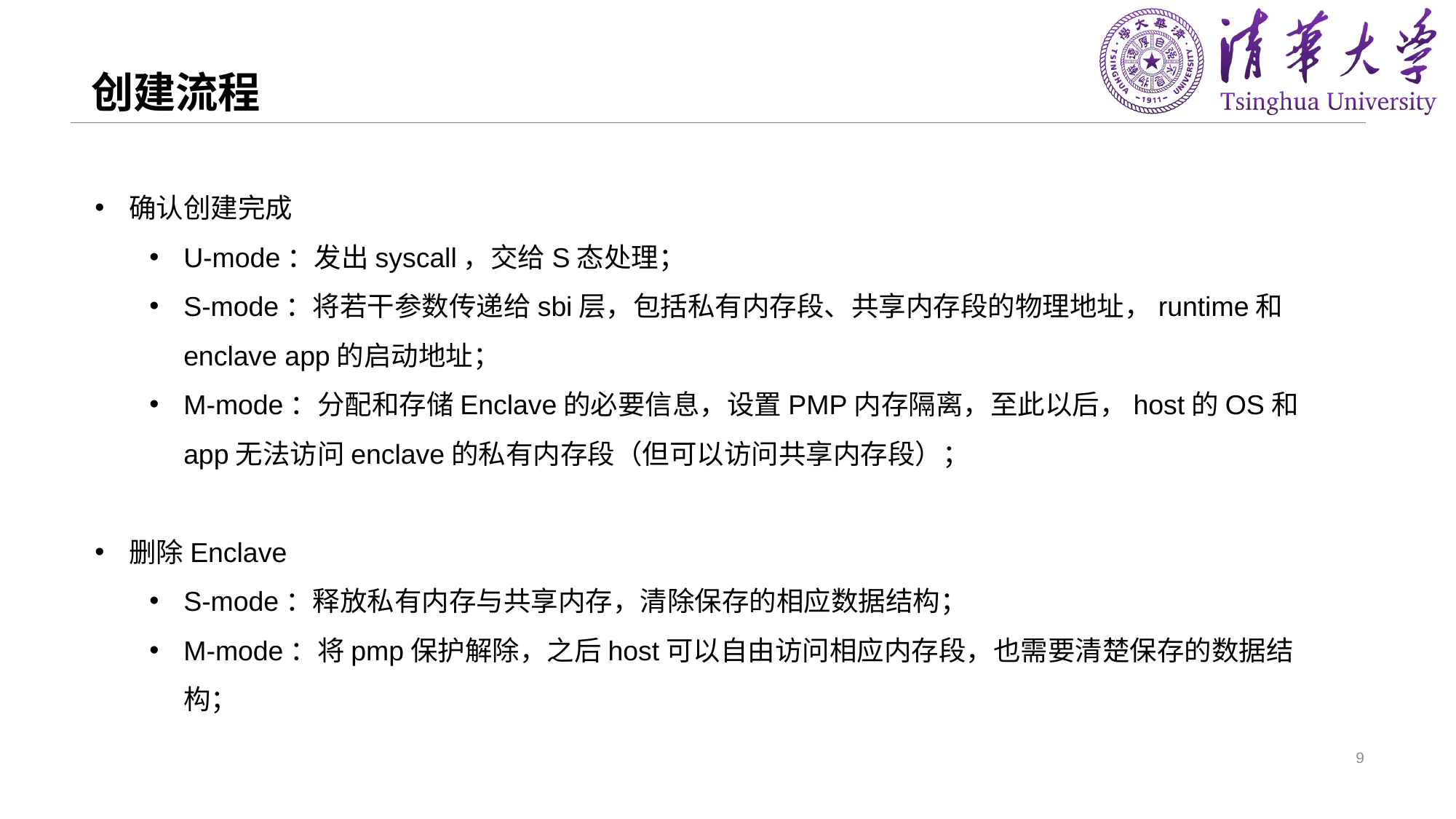

# 创建流程
确认创建完成
U-mode：发出syscall，交给S态处理；
S-mode：将若干参数传递给sbi层，包括私有内存段、共享内存段的物理地址，runtime和enclave app的启动地址；
M-mode：分配和存储Enclave的必要信息，设置PMP内存隔离，至此以后，host的OS和app无法访问enclave的私有内存段（但可以访问共享内存段）；

删除Enclave
S-mode：释放私有内存与共享内存，清除保存的相应数据结构；
M-mode：将pmp保护解除，之后host可以自由访问相应内存段，也需要清楚保存的数据结构；
9